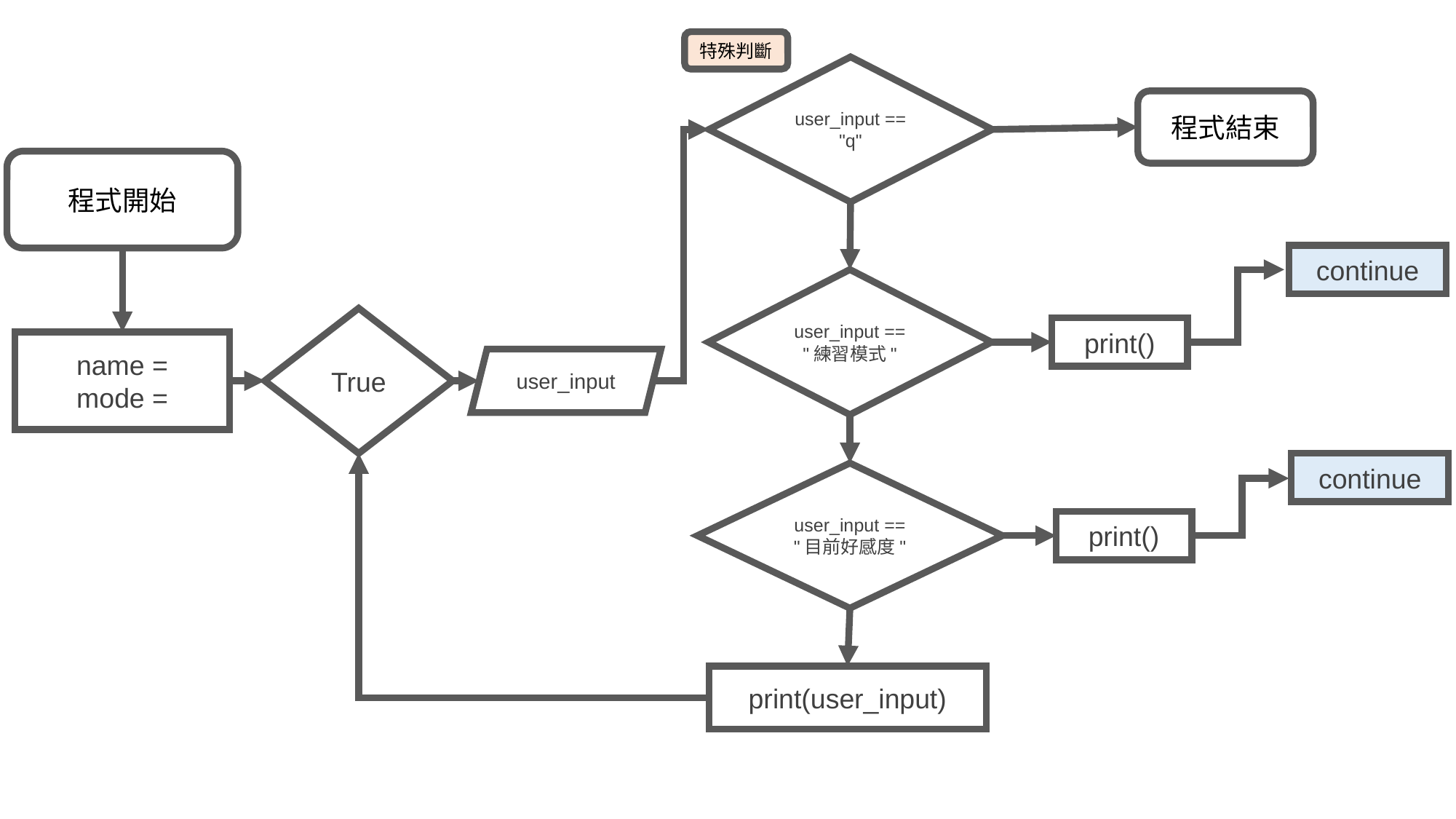

特殊判斷
user_input == "q"
程式結束
程式開始
continue
user_input == "練習模式"
True
print()
name =
mode =
user_input
continue
user_input == "目前好感度"
print()
print(user_input)